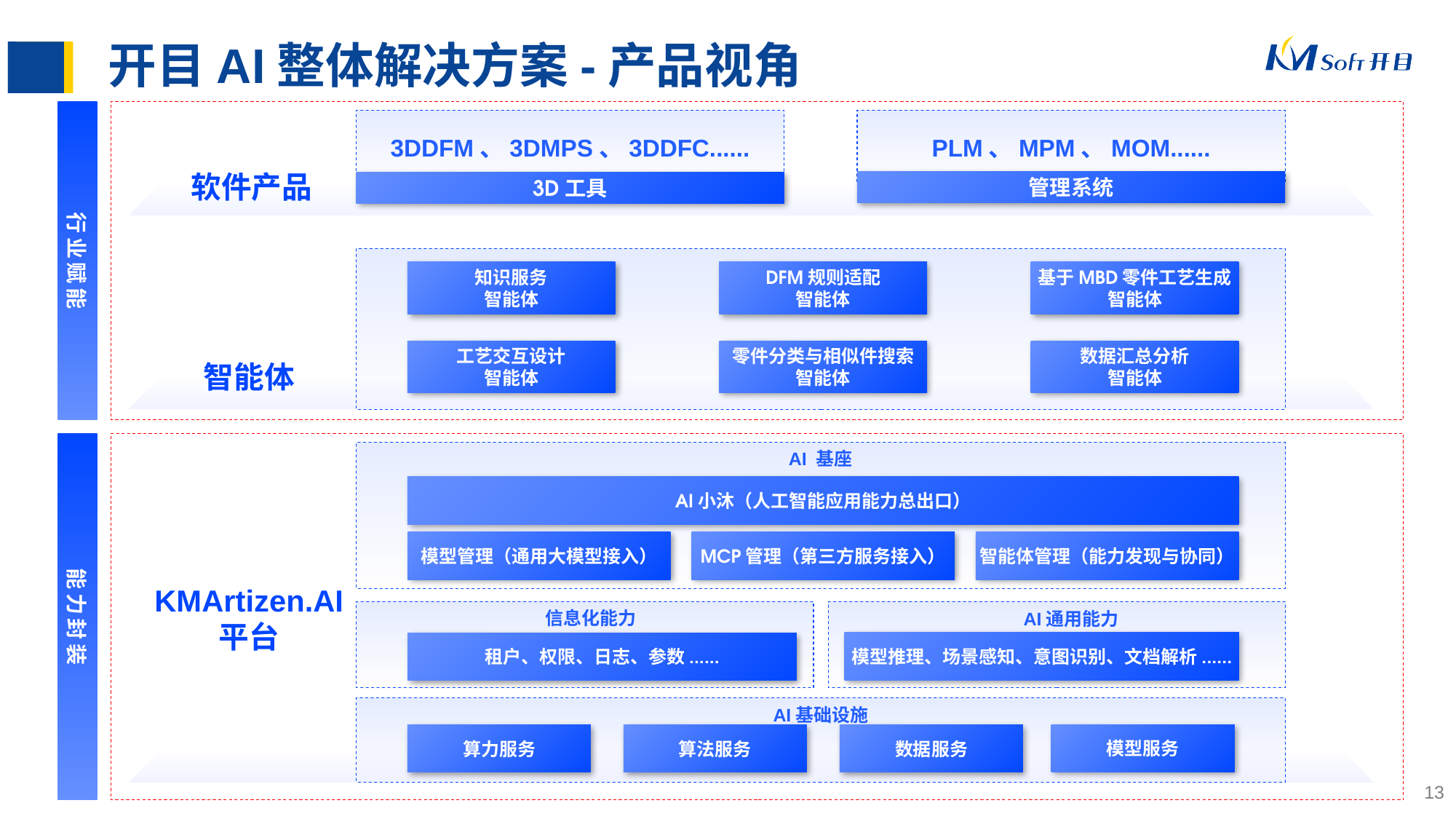

# 开目AI整体解决方案-产品视角
行业赋能

3DDFM、3DMPS、3DDFC......
PLM、MPM、MOM......
软件产品
管理系统
3D工具

DFM规则适配
智能体
基于MBD零件工艺生成
智能体
知识服务
智能体
工艺交互设计
智能体
零件分类与相似件搜索
智能体
数据汇总分析
智能体
智能体

能力封装

AI 基座
AI小沐（人工智能应用能力总出口）
模型管理（通用大模型接入）
MCP管理（第三方服务接入）
智能体管理（能力发现与协同）
KMArtizen.AI
平台
信息化能力

AI通用能力

模型推理、场景感知、意图识别、文档解析......
租户、权限、日志、参数......

AI基础设施
模型服务
数据服务
算力服务
算法服务